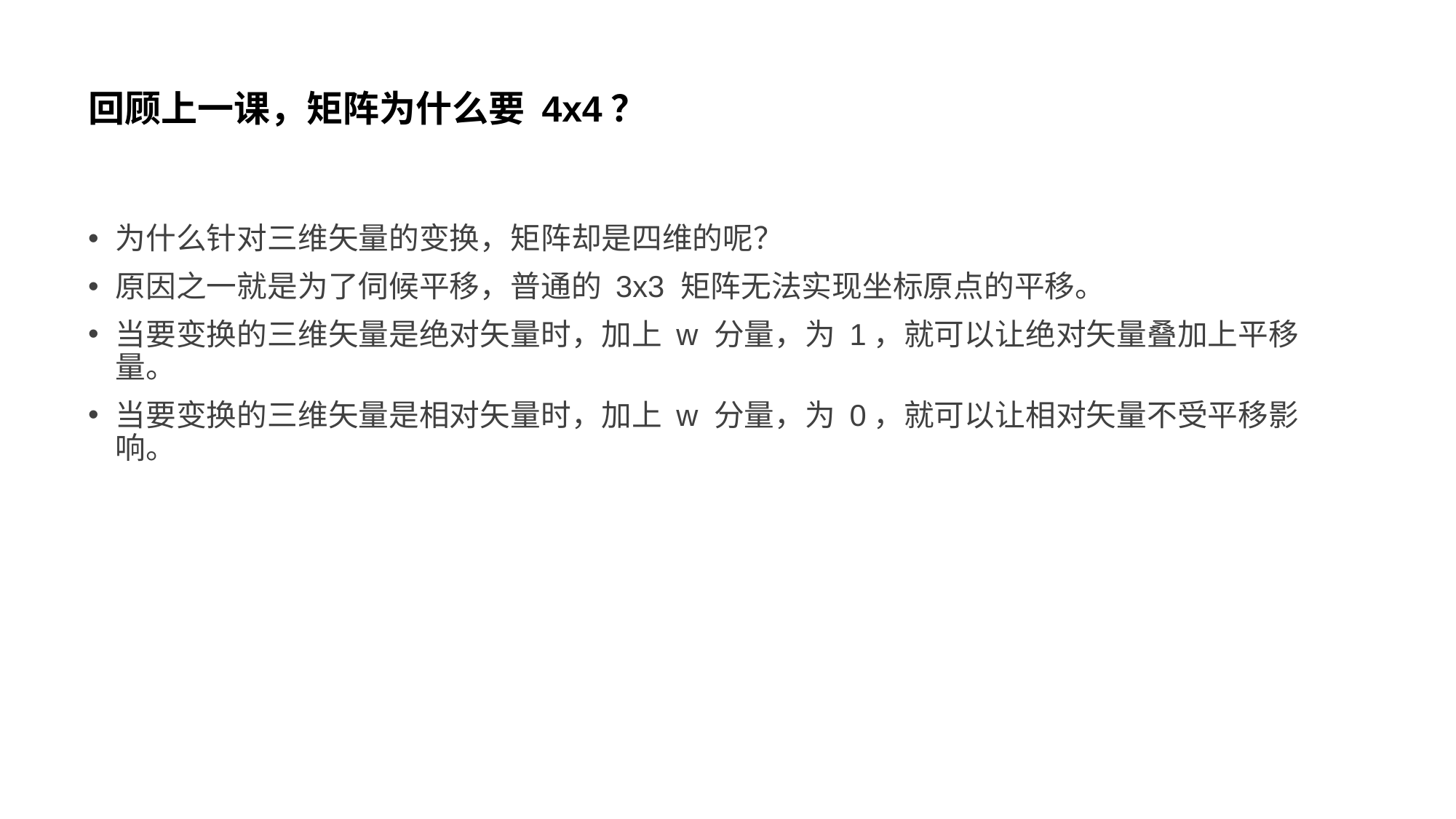

# 回顾上一课，矩阵为什么要 4x4？
为什么针对三维矢量的变换，矩阵却是四维的呢？
原因之一就是为了伺候平移，普通的 3x3 矩阵无法实现坐标原点的平移。
当要变换的三维矢量是绝对矢量时，加上 w 分量，为 1，就可以让绝对矢量叠加上平移量。
当要变换的三维矢量是相对矢量时，加上 w 分量，为 0，就可以让相对矢量不受平移影响。